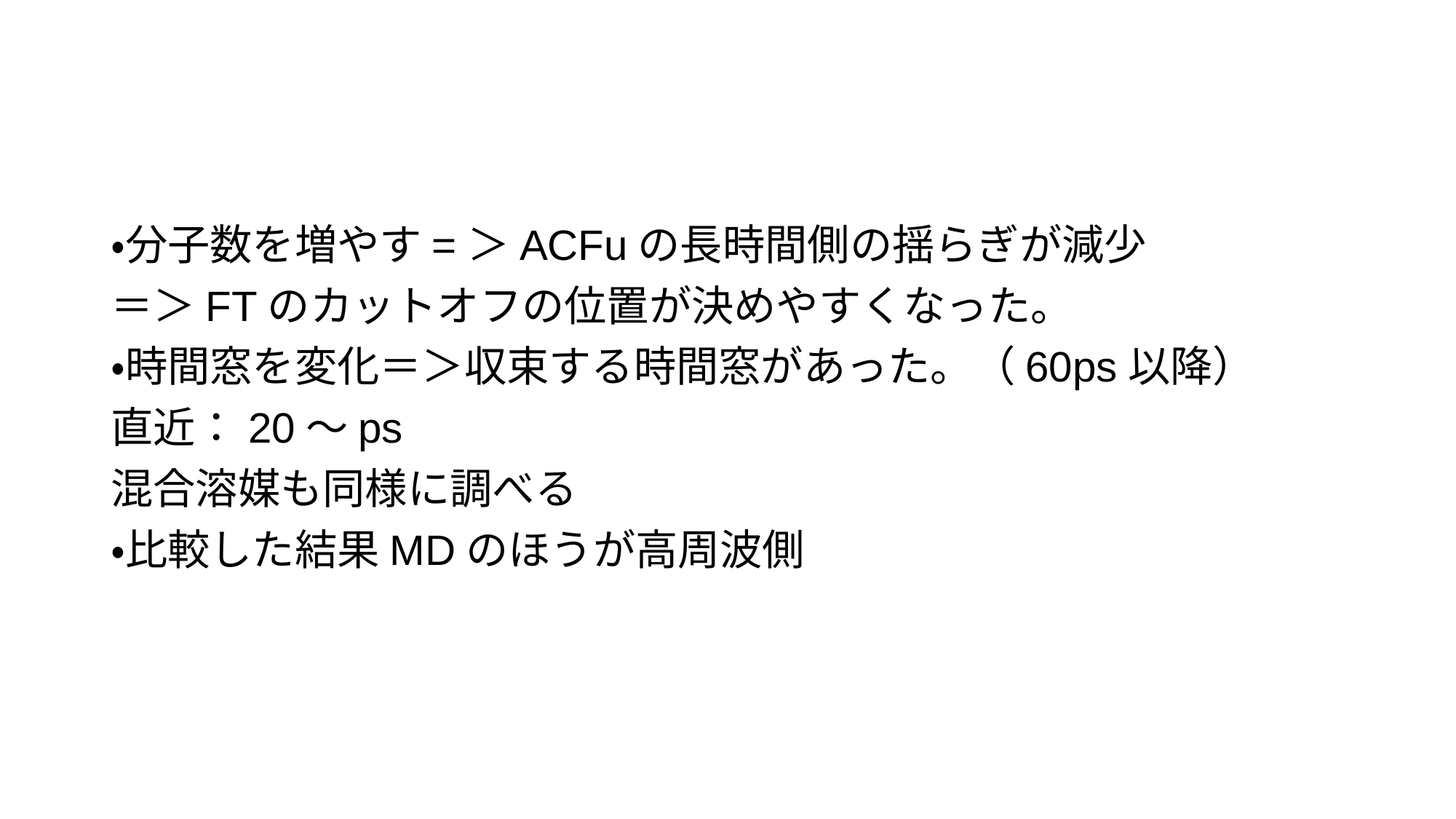

#
・分子数を増やす=＞ACFuの長時間側の揺らぎが減少
＝＞FTのカットオフの位置が決めやすくなった。
・時間窓を変化＝＞収束する時間窓があった。（60ps以降）
直近：20～ps
混合溶媒も同様に調べる
・比較した結果MDのほうが高周波側